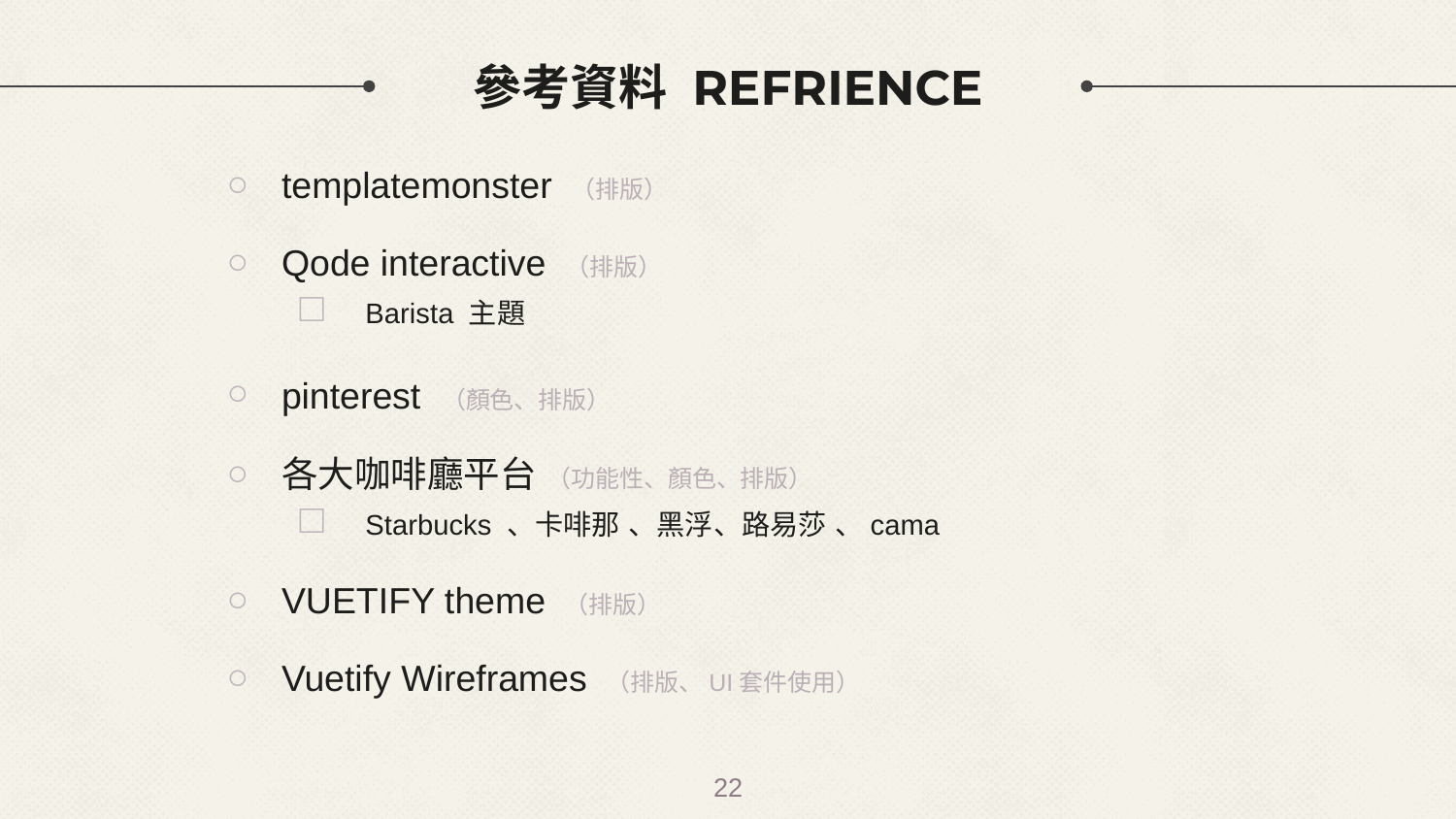

# 參考資料 REFRIENCE
templatemonster （排版）
Qode interactive （排版）
 Barista 主題
pinterest （顏色、排版）
各大咖啡廳平台 （功能性、顏色、排版）
 Starbucks 、卡啡那 、黑浮、路易莎 、cama
VUETIFY theme （排版）
Vuetify Wireframes （排版、UI套件使用）
22